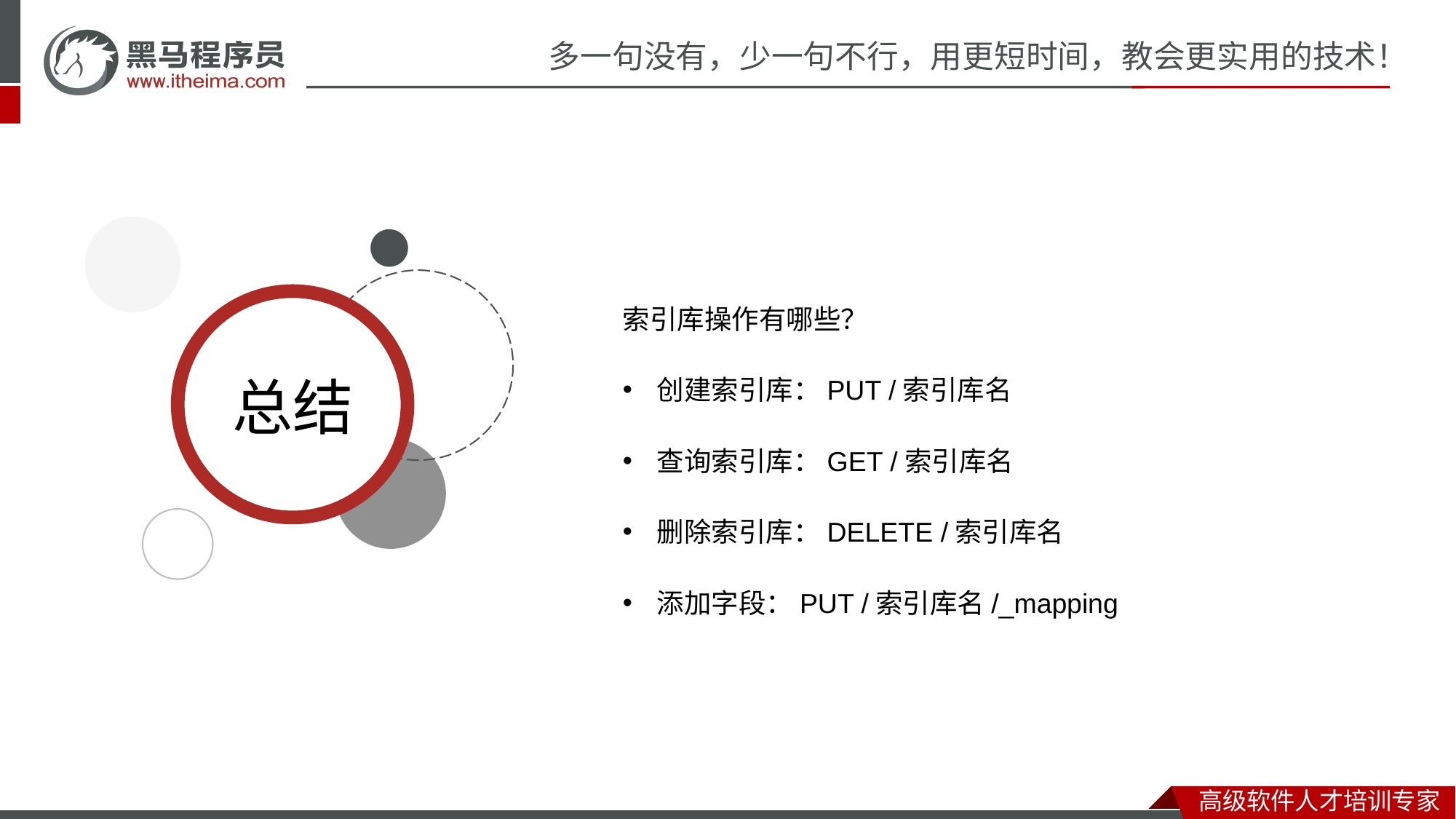

索引库操作有哪些？
创建索引库：PUT /索引库名
查询索引库：GET /索引库名
删除索引库：DELETE /索引库名
添加字段：PUT /索引库名/_mapping